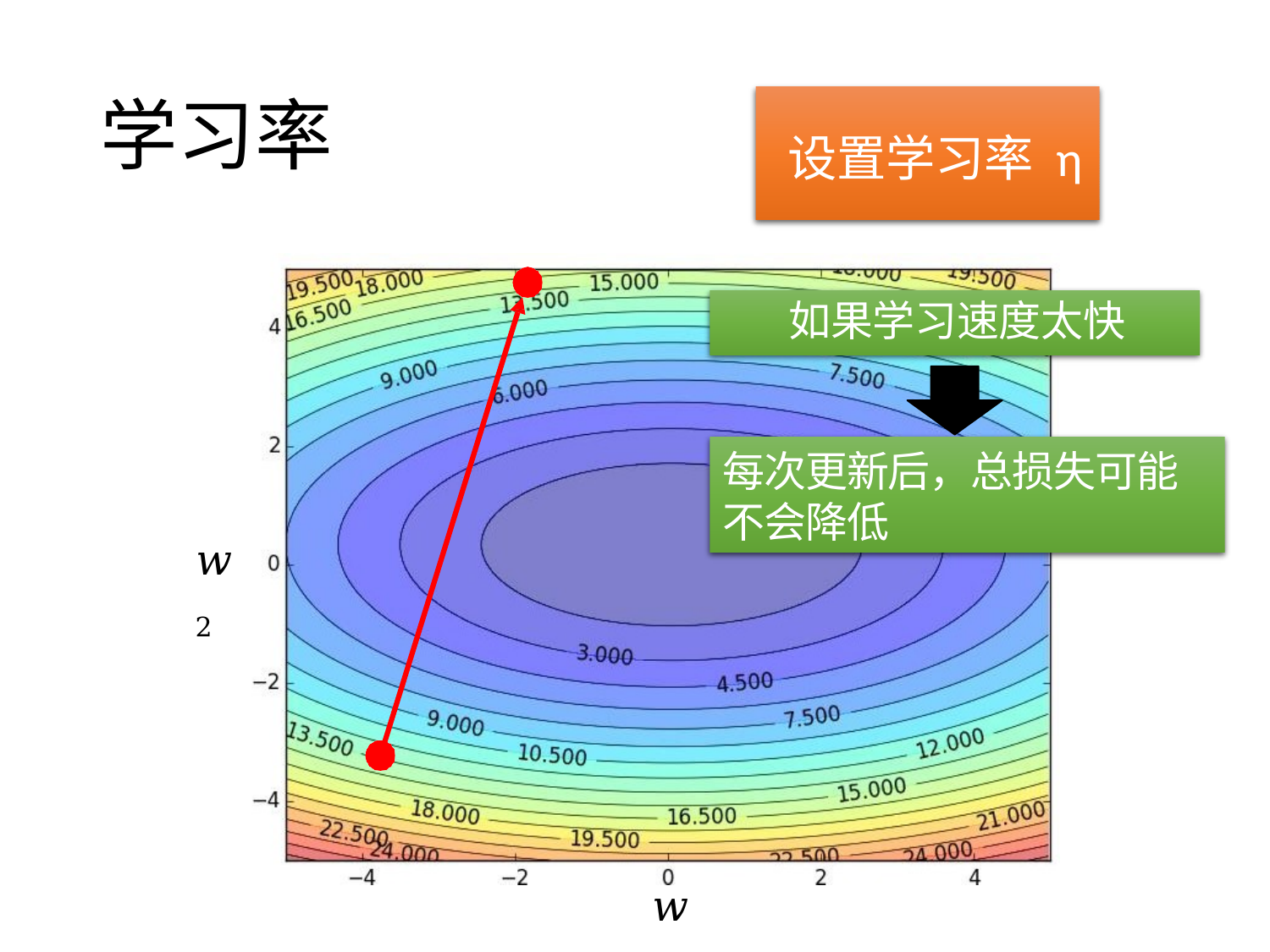

# 学习率

设置学习率 η

      如果学习速度太快

每次更新后，总损失可能不会降低

𝑤2

𝑤1